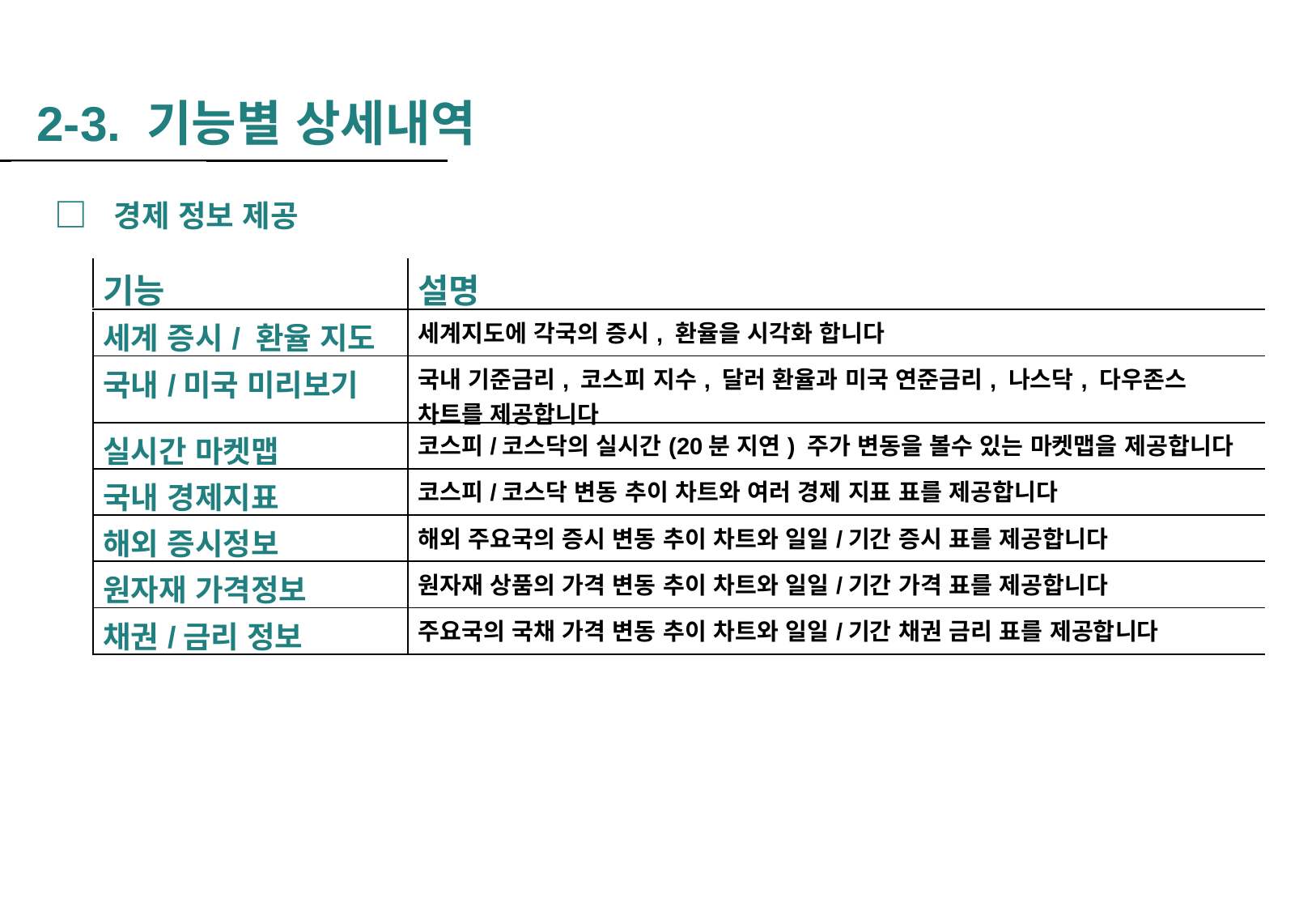

2-3. 기능별 상세내역

□  경제 정보 제공
|  | 기능 | 설명 |
| --- | --- | --- |
|  | 세계 증시/ 환율 지도 | 세계지도에 각국의 증시, 환율을 시각화 합니다 |
|  | 국내/미국 미리보기 | 국내 기준금리, 코스피 지수, 달러 환율과 미국 연준금리, 나스닥, 다우존스 차트를 제공합니다 |
|  | 실시간 마켓맵 | 코스피/코스닥의 실시간(20분 지연) 주가 변동을 볼수 있는 마켓맵을 제공합니다 |
|  | 국내 경제지표 | 코스피/코스닥 변동 추이 차트와 여러 경제 지표 표를 제공합니다 |
|  | 해외 증시정보 | 해외 주요국의 증시 변동 추이 차트와 일일/기간 증시 표를 제공합니다 |
|  | 원자재 가격정보 | 원자재 상품의 가격 변동 추이 차트와 일일/기간 가격 표를 제공합니다 |
|  | 채권/금리 정보 | 주요국의 국채 가격 변동 추이 차트와 일일/기간 채권 금리 표를 제공합니다 |